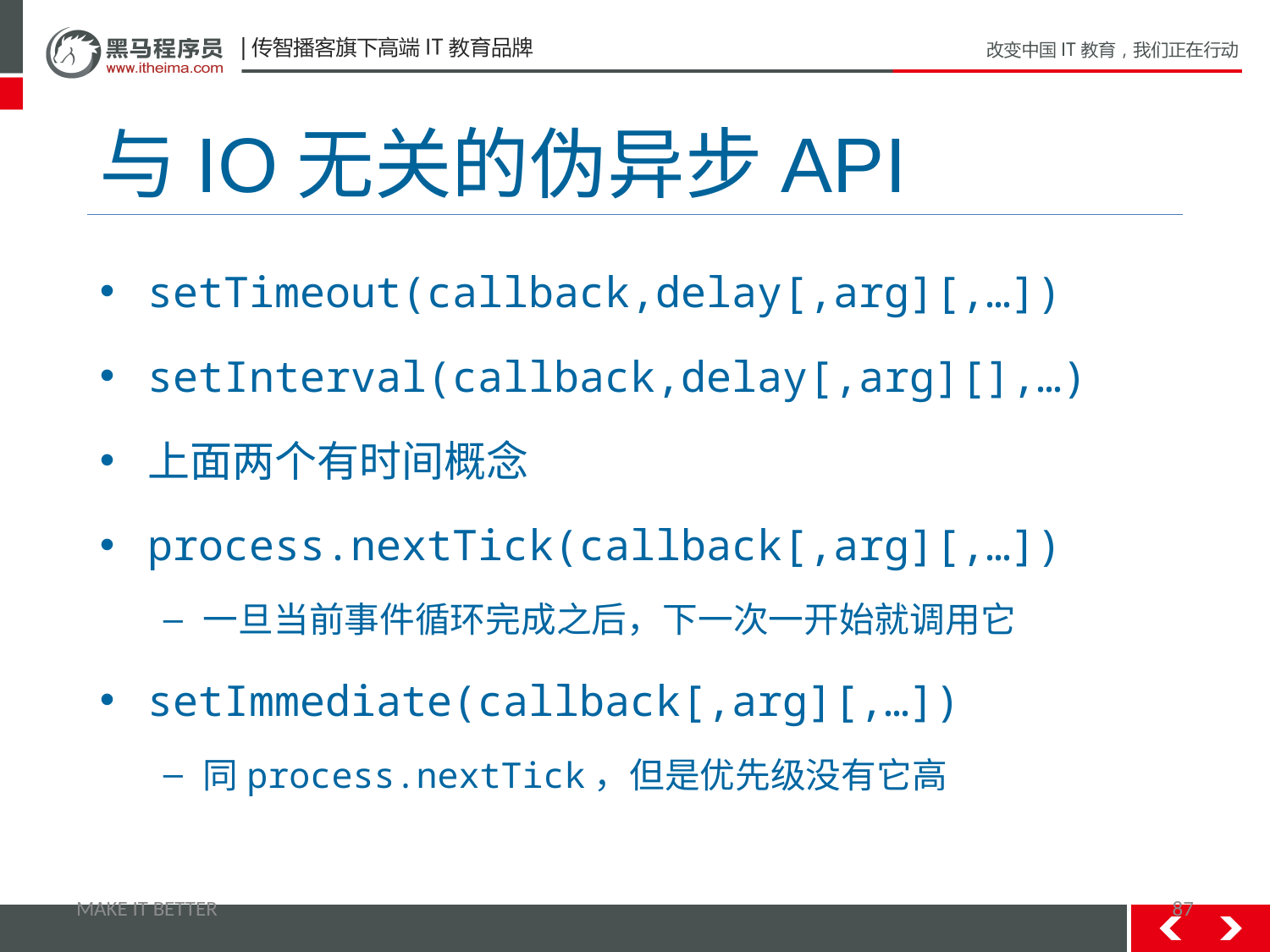

# 与IO无关的伪异步API
setTimeout(callback,delay[,arg][,…])
setInterval(callback,delay[,arg][],…)
上面两个有时间概念
process.nextTick(callback[,arg][,…])
一旦当前事件循环完成之后，下一次一开始就调用它
setImmediate(callback[,arg][,…])
同process.nextTick，但是优先级没有它高

MAKE IT BETTER
87